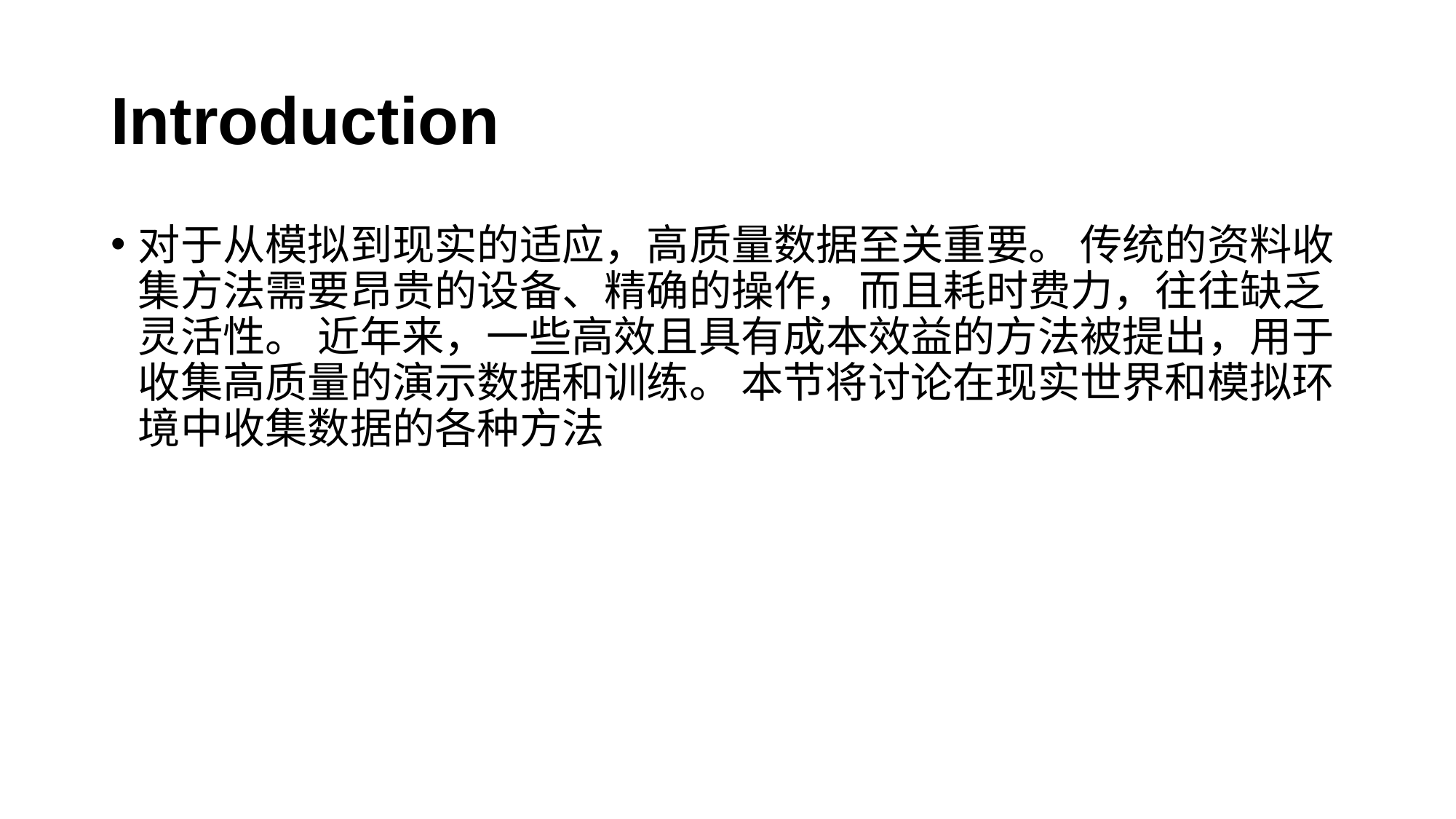

# Introduction
对于从模拟到现实的适应，高质量数据至关重要。 传统的资料收集方法需要昂贵的设备、精确的操作，而且耗时费力，往往缺乏灵活性。 近年来，一些高效且具有成本效益的方法被提出，用于收集高质量的演示数据和训练。 本节将讨论在现实世界和模拟环境中收集数据的各种方法